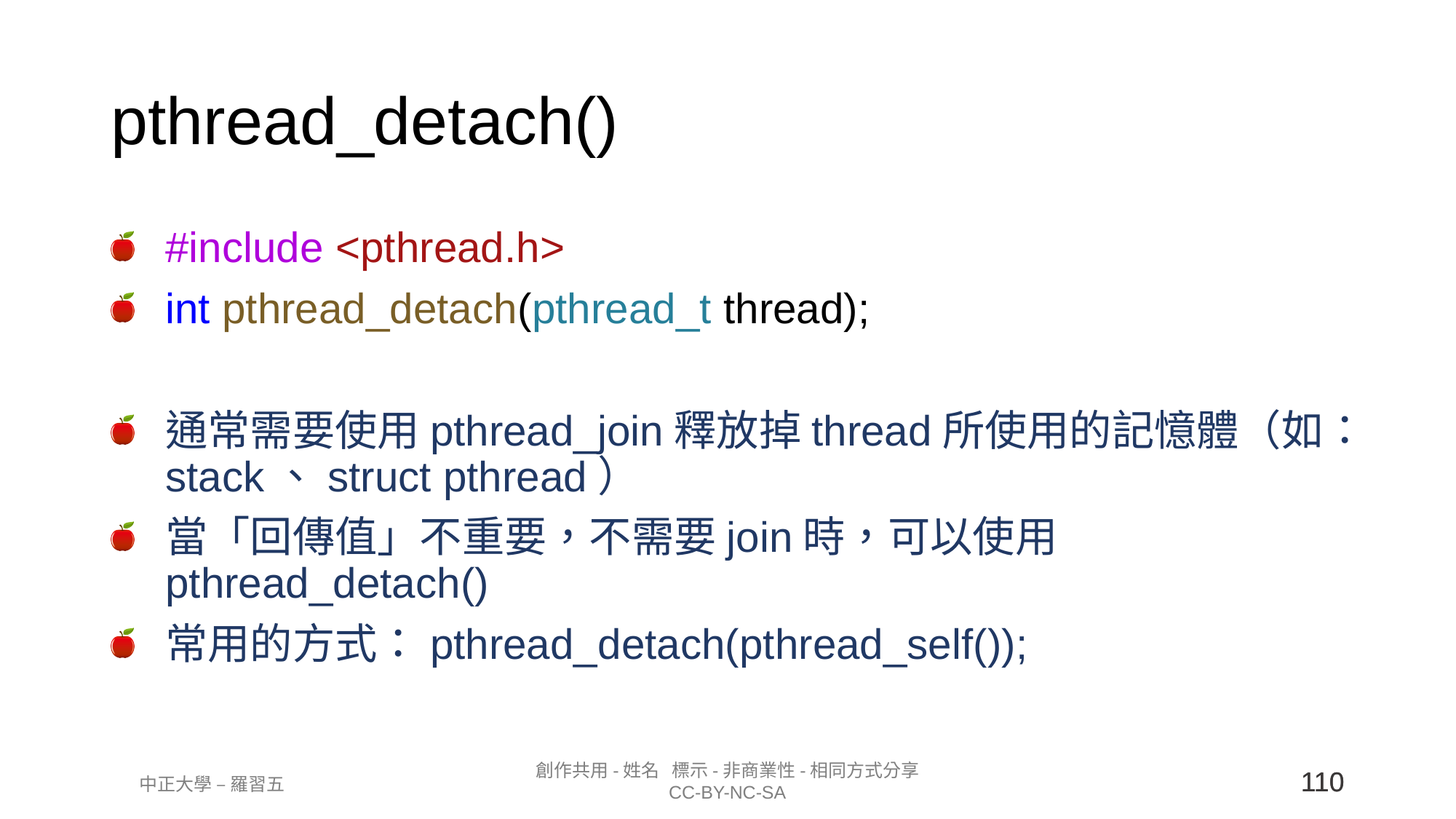

# pthread_detach()
#include <pthread.h>
int pthread_detach(pthread_t thread);

通常需要使用pthread_join釋放掉thread所使用的記憶體（如：stack、struct pthread）
當「回傳值」不重要，不需要join時，可以使用pthread_detach()
常用的方式：pthread_detach(pthread_self());